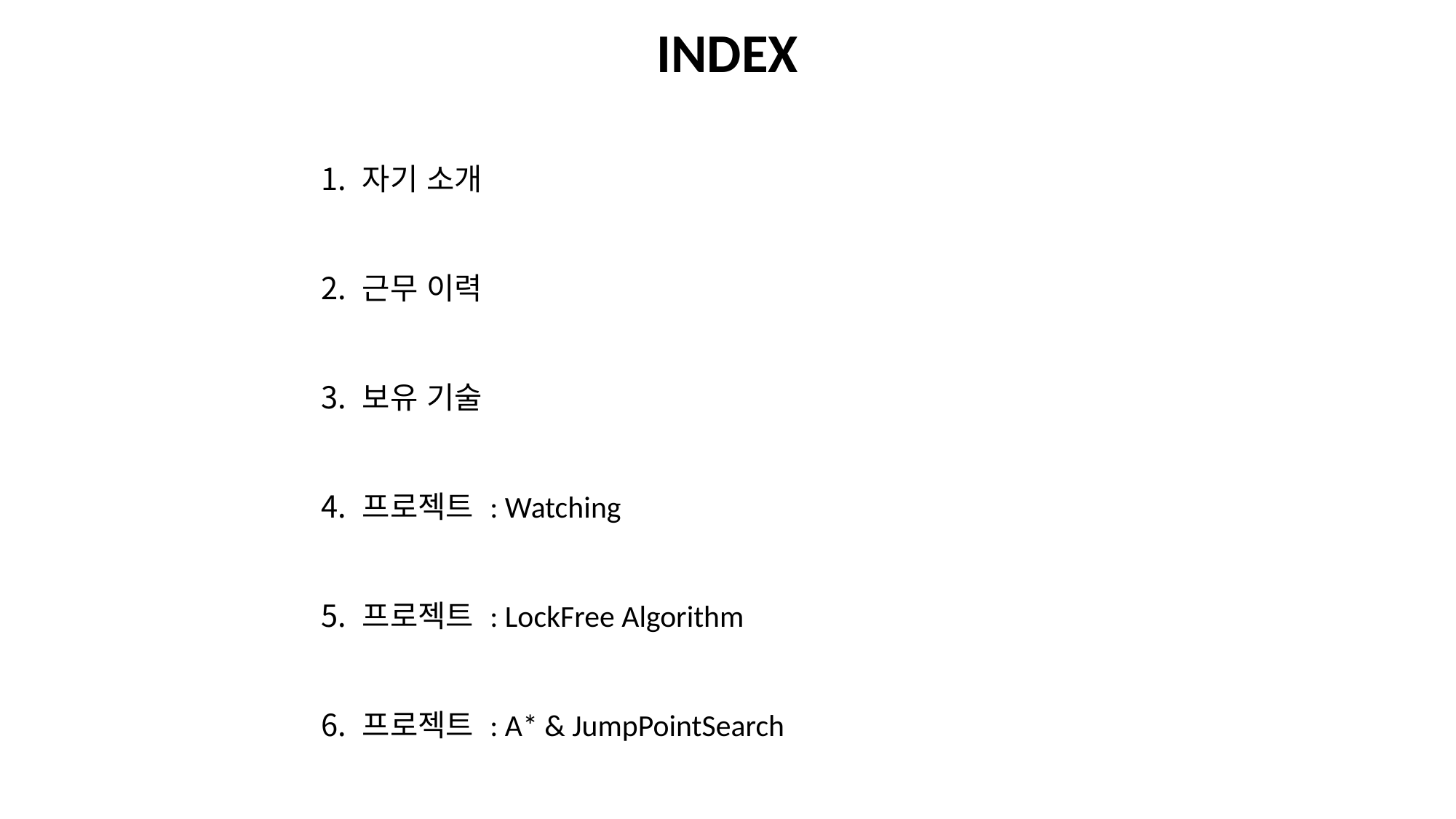

INDEX
자기 소개

근무 이력

보유 기술

프로젝트 : Watching

프로젝트 : LockFree Algorithm

프로젝트 : A* & JumpPointSearch